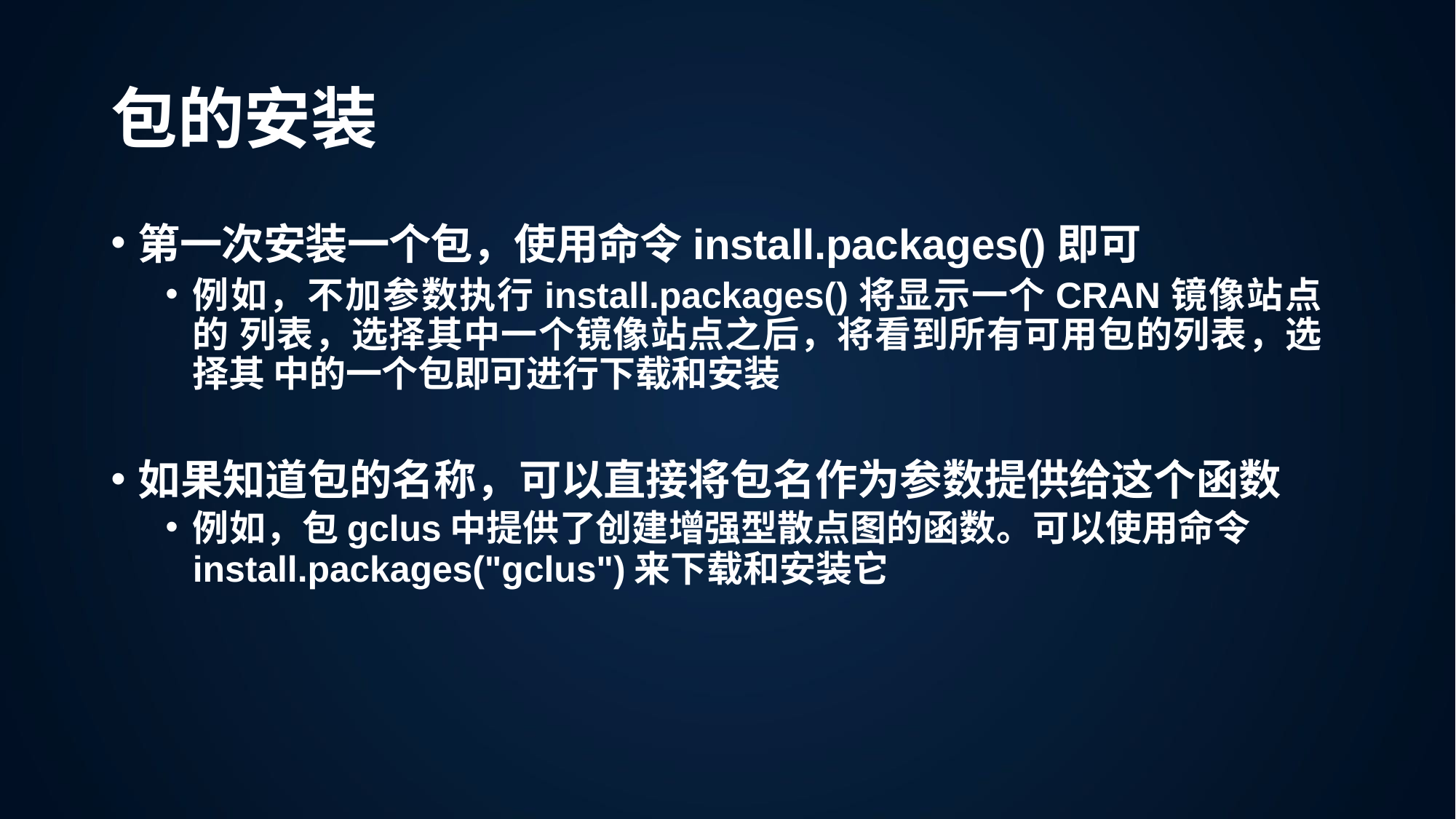

# 包的安装
第一次安装一个包，使用命令install.packages()即可
例如，不加参数执行install.packages()将显示一个CRAN镜像站点的 列表，选择其中一个镜像站点之后，将看到所有可用包的列表，选择其 中的一个包即可进行下载和安装

如果知道包的名称，可以直接将包名作为参数提供给这个函数
例如，包gclus中提供了创建增强型散点图的函数。可以使用命令
install.packages("gclus")来下载和安装它